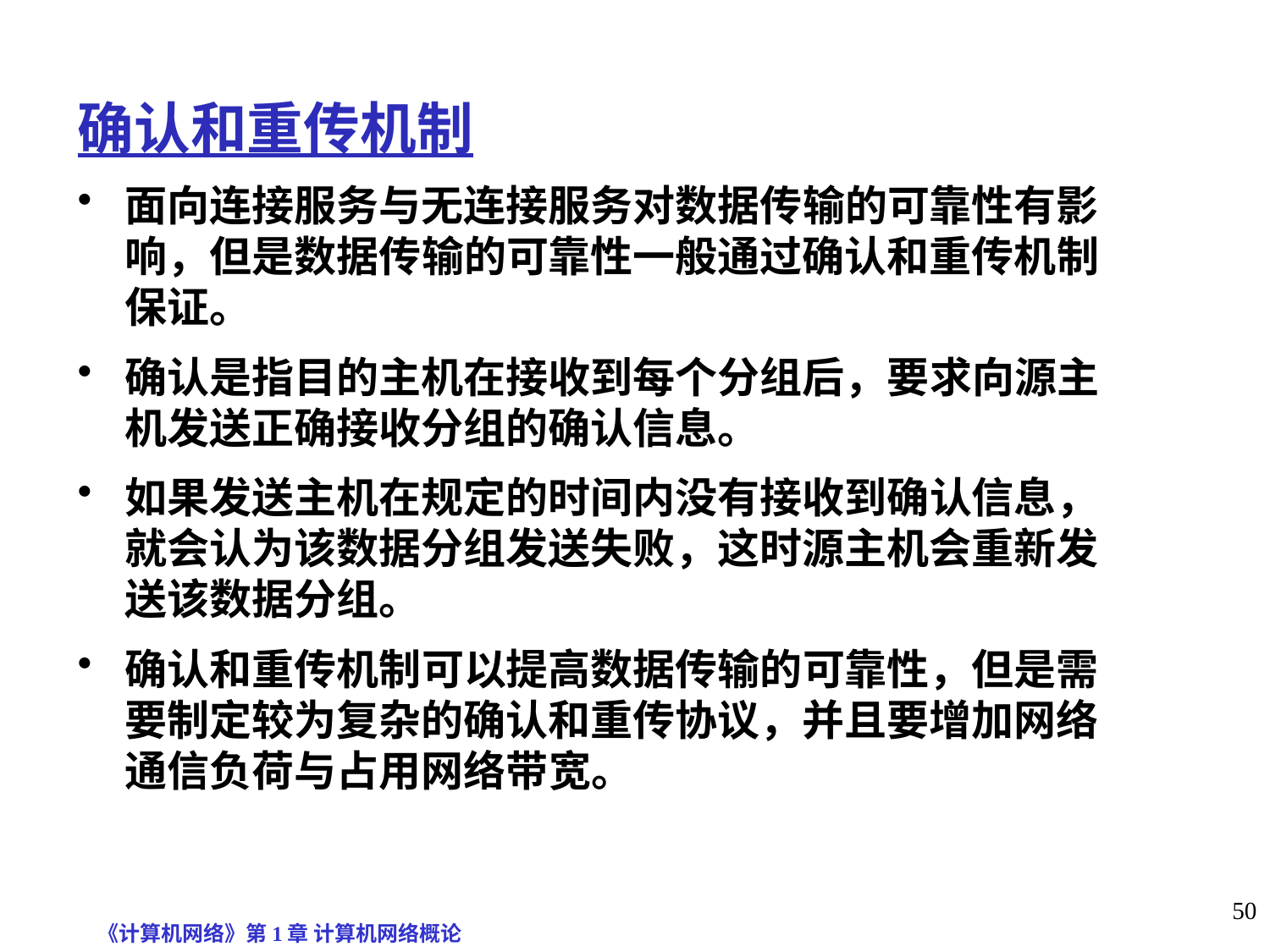

确认和重传机制
面向连接服务与无连接服务对数据传输的可靠性有影响，但是数据传输的可靠性一般通过确认和重传机制保证。
确认是指目的主机在接收到每个分组后，要求向源主机发送正确接收分组的确认信息。
如果发送主机在规定的时间内没有接收到确认信息，就会认为该数据分组发送失败，这时源主机会重新发送该数据分组。
确认和重传机制可以提高数据传输的可靠性，但是需要制定较为复杂的确认和重传协议，并且要增加网络通信负荷与占用网络带宽。

《计算机网络》第1章 计算机网络概论
50